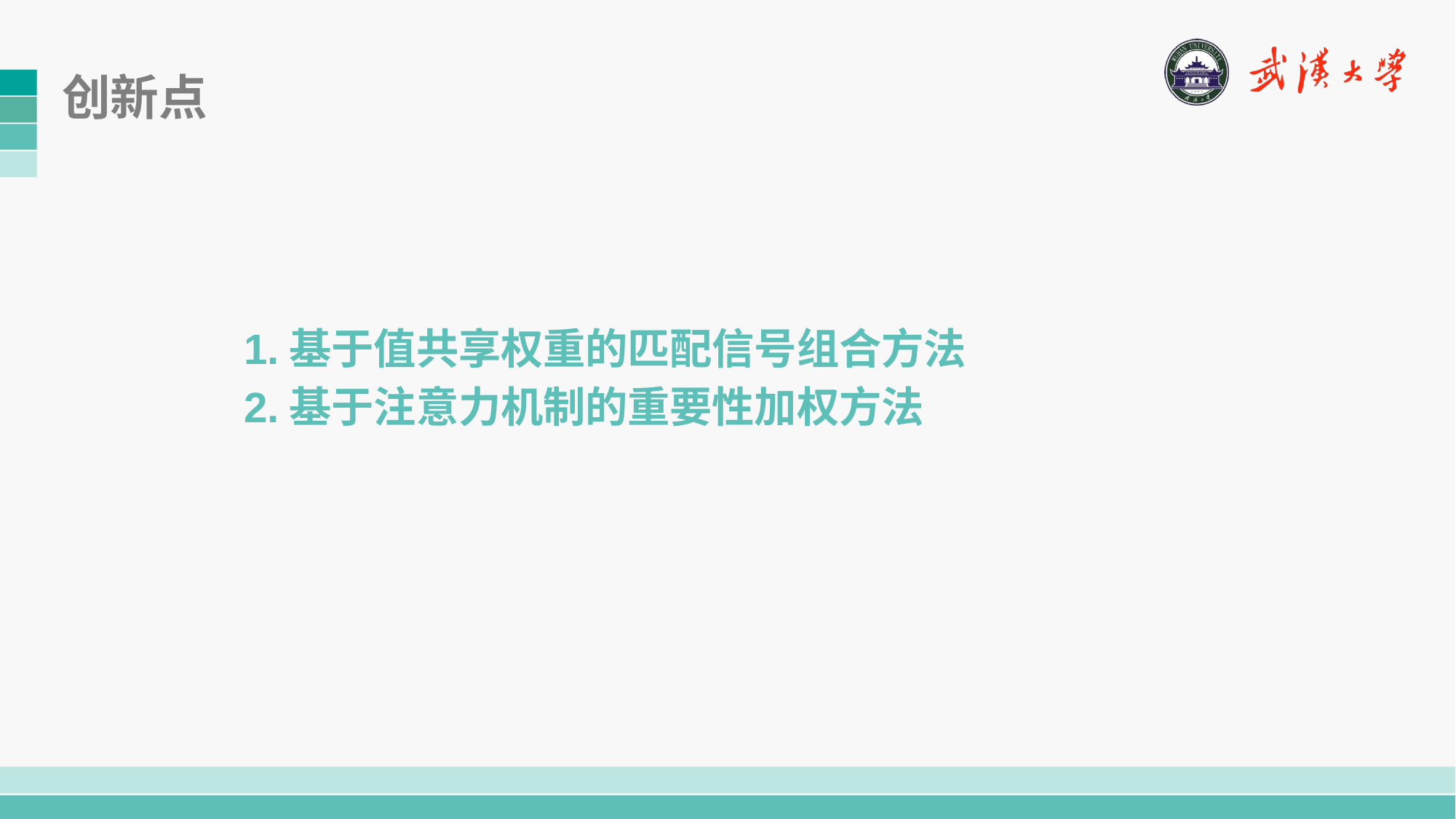

# 创新点
1.基于值共享权重的匹配信号组合方法
2.基于注意力机制的重要性加权方法
12